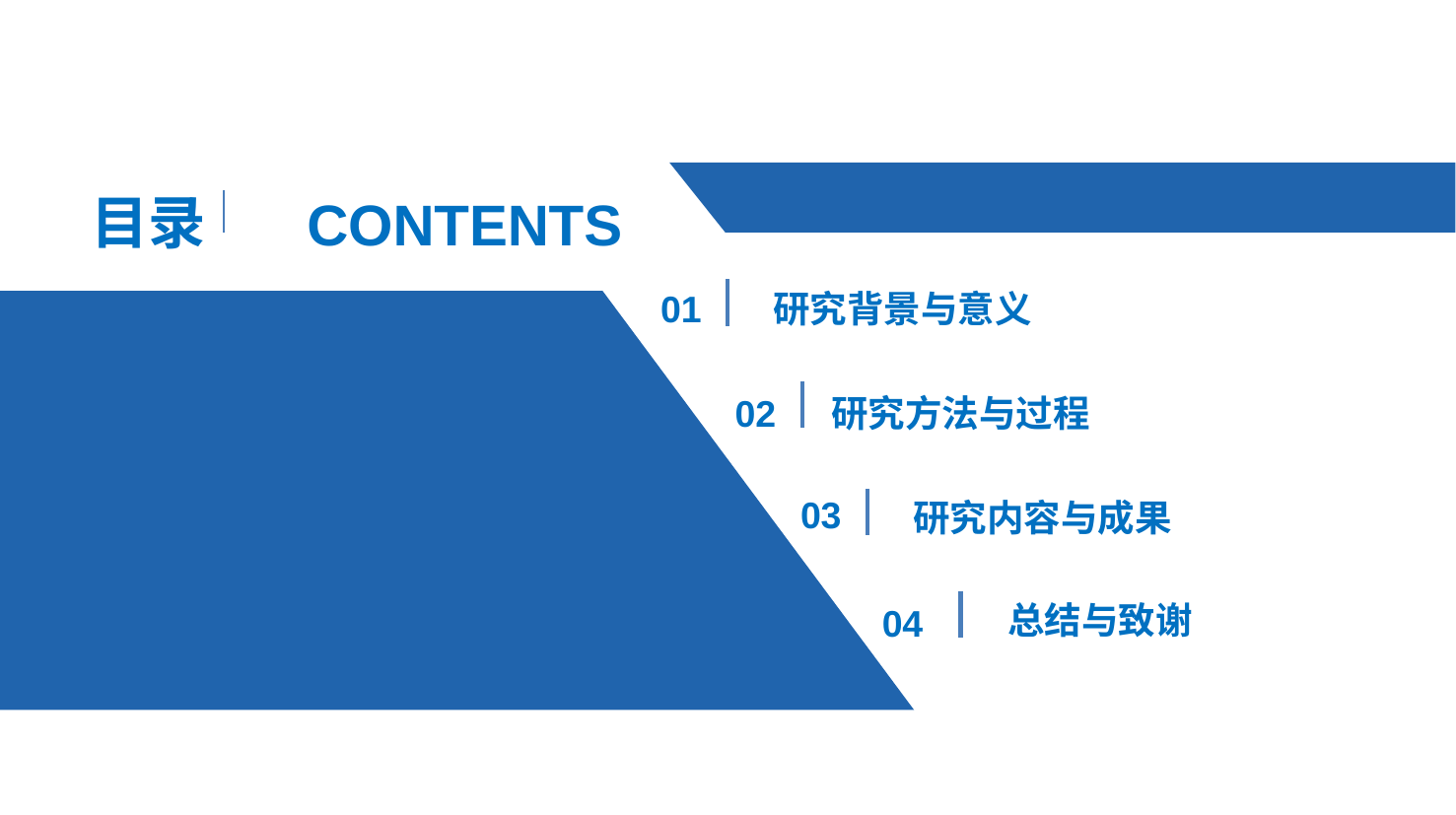

目录
CONTENTS
01
研究背景与意义

02
研究方法与过程
03
研究内容与成果
总结与致谢
04